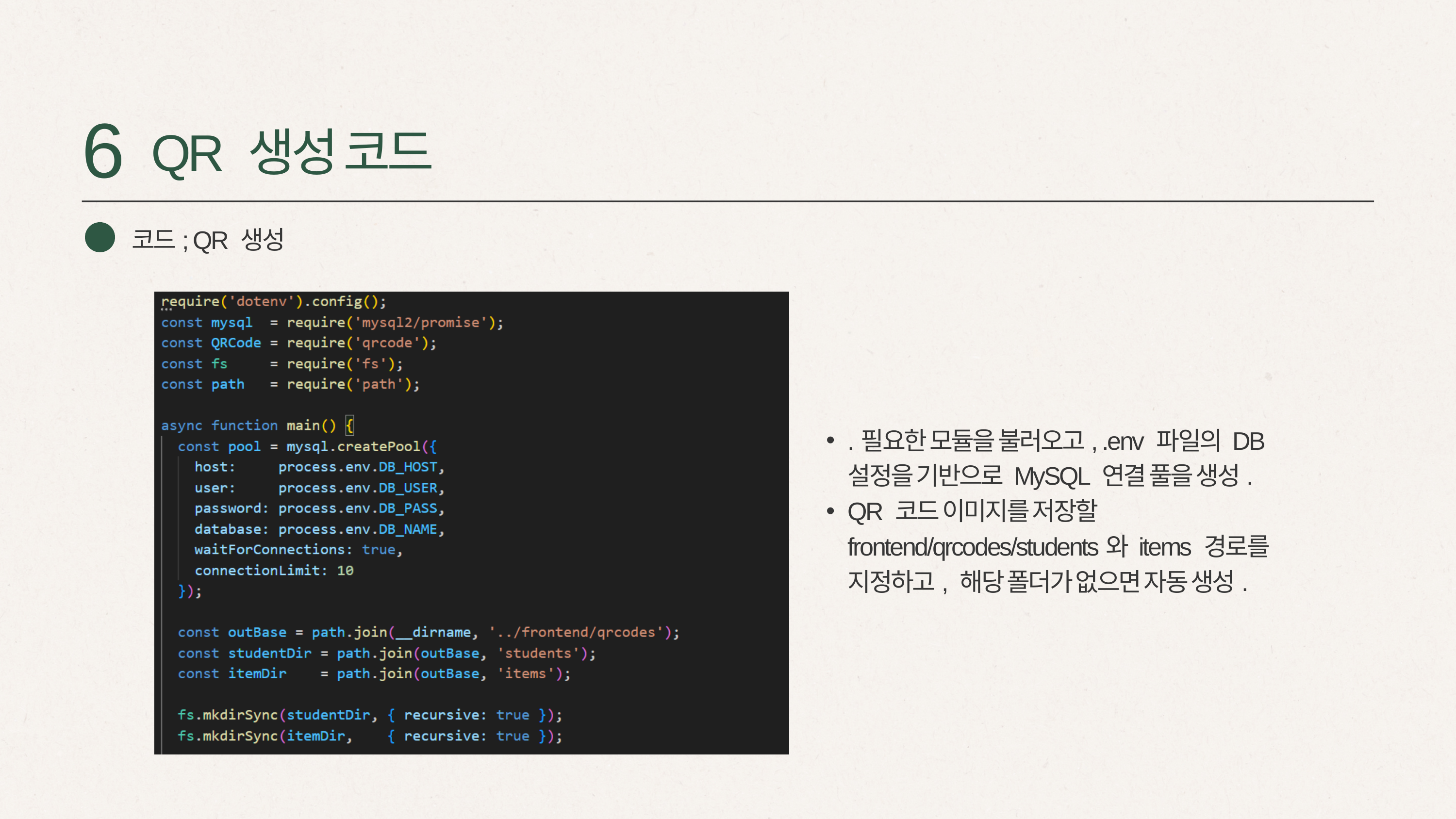

6
QR 생성 코드

코드; QR 생성

.필요한 모듈을 불러오고, .env 파일의 DB 설정을 기반으로 MySQL 연결 풀을 생성.
QR 코드 이미지를 저장할 frontend/qrcodes/students와 items 경로를 지정하고, 해당 폴더가 없으면 자동 생성.